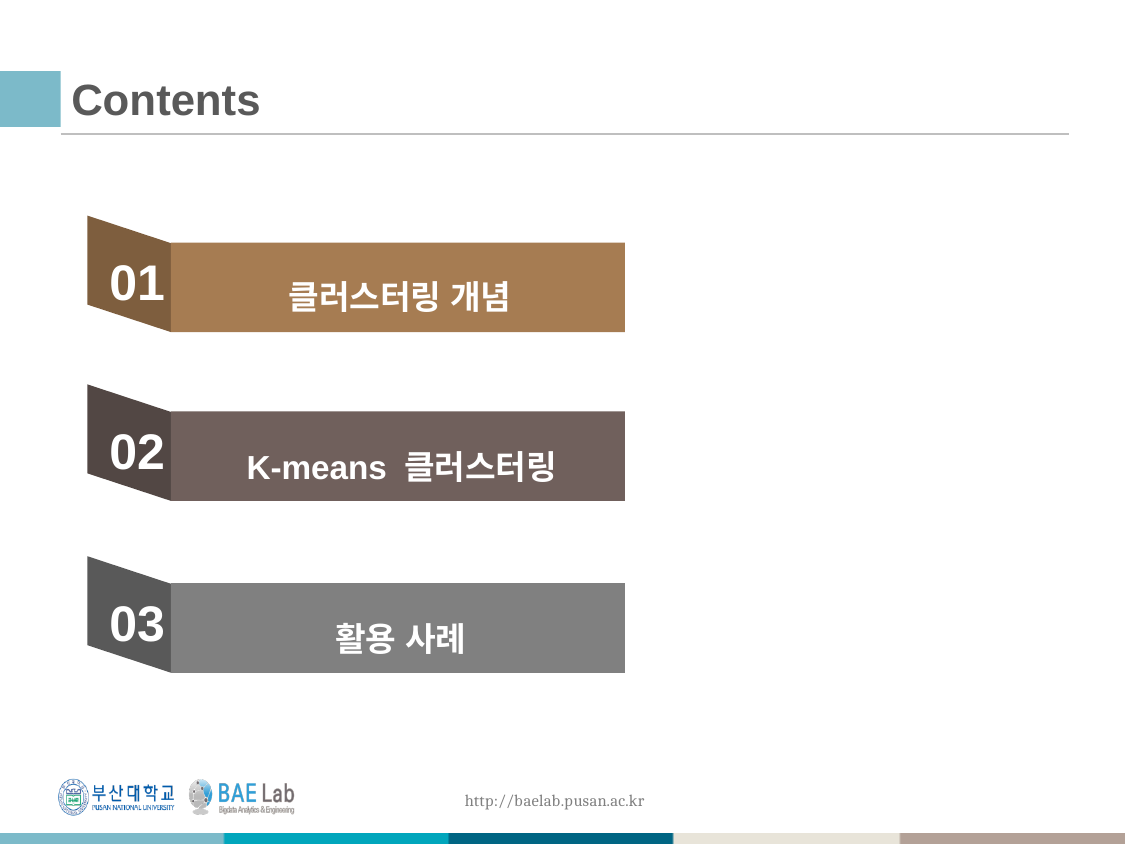

# Contents

01
클러스터링 개념

02
K-means 클러스터링

03
활용 사례